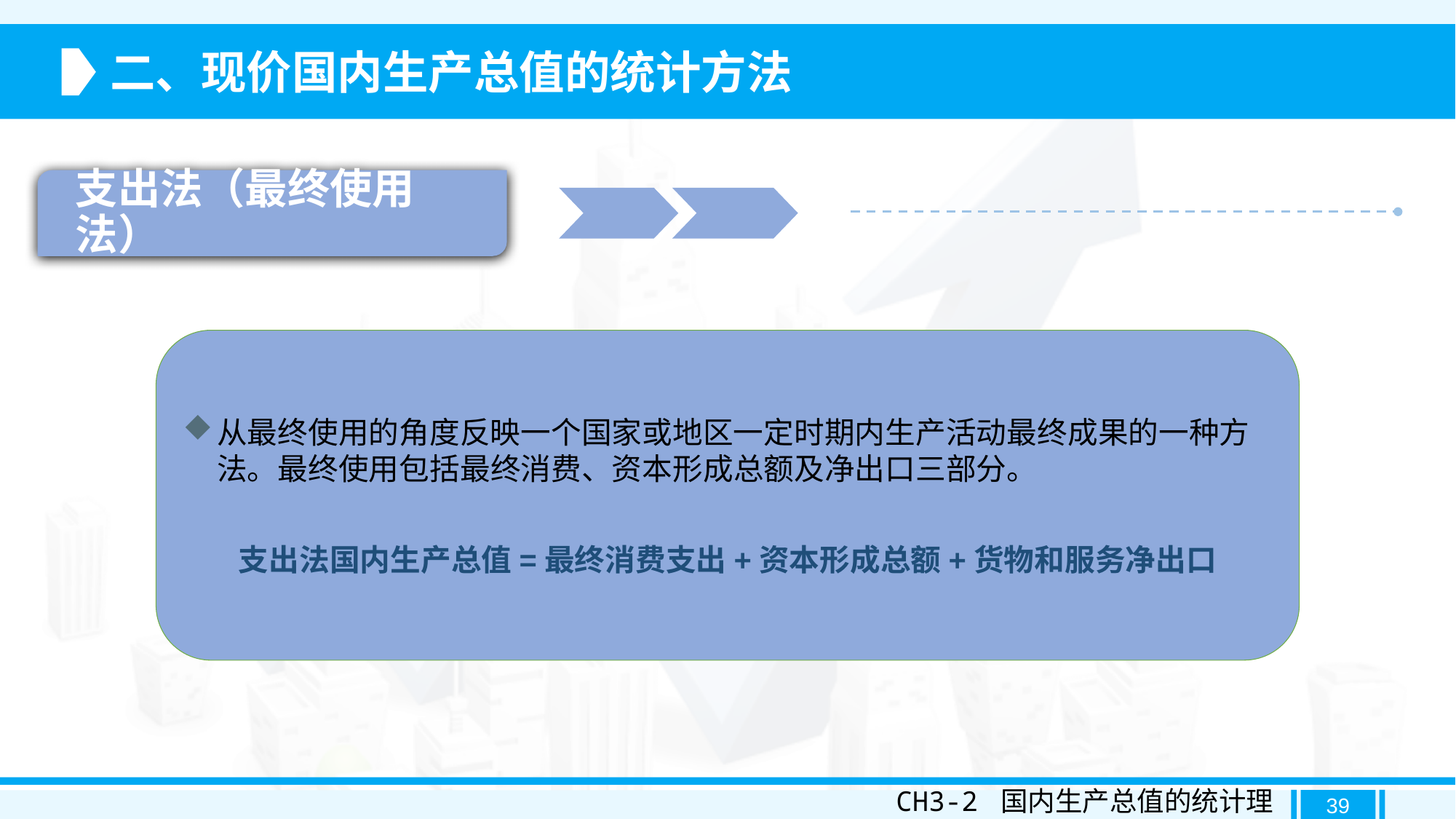

二、现价国内生产总值的统计方法

支出法（最终使用法）

从最终使用的角度反映一个国家或地区一定时期内生产活动最终成果的一种方法。最终使用包括最终消费、资本形成总额及净出口三部分。

支出法国内生产总值=最终消费支出+资本形成总额+货物和服务净出口
CH3-2 国内生产总值的统计理论
39